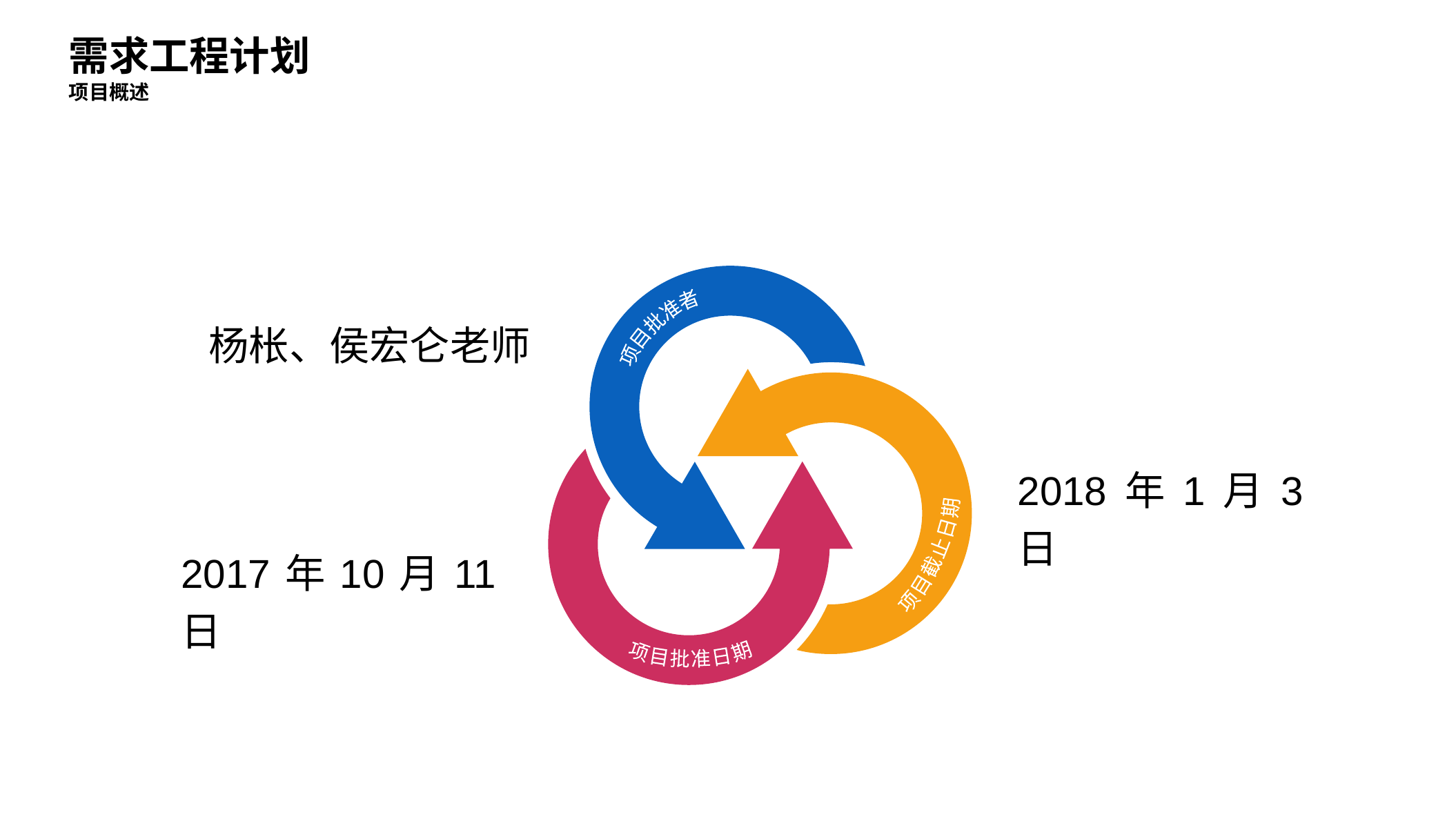

需求工程计划
项目概述

项目批准者

项目截止日期
项目批准日期
杨枨、侯宏仑老师
2018年1月3日
2017年10月11日